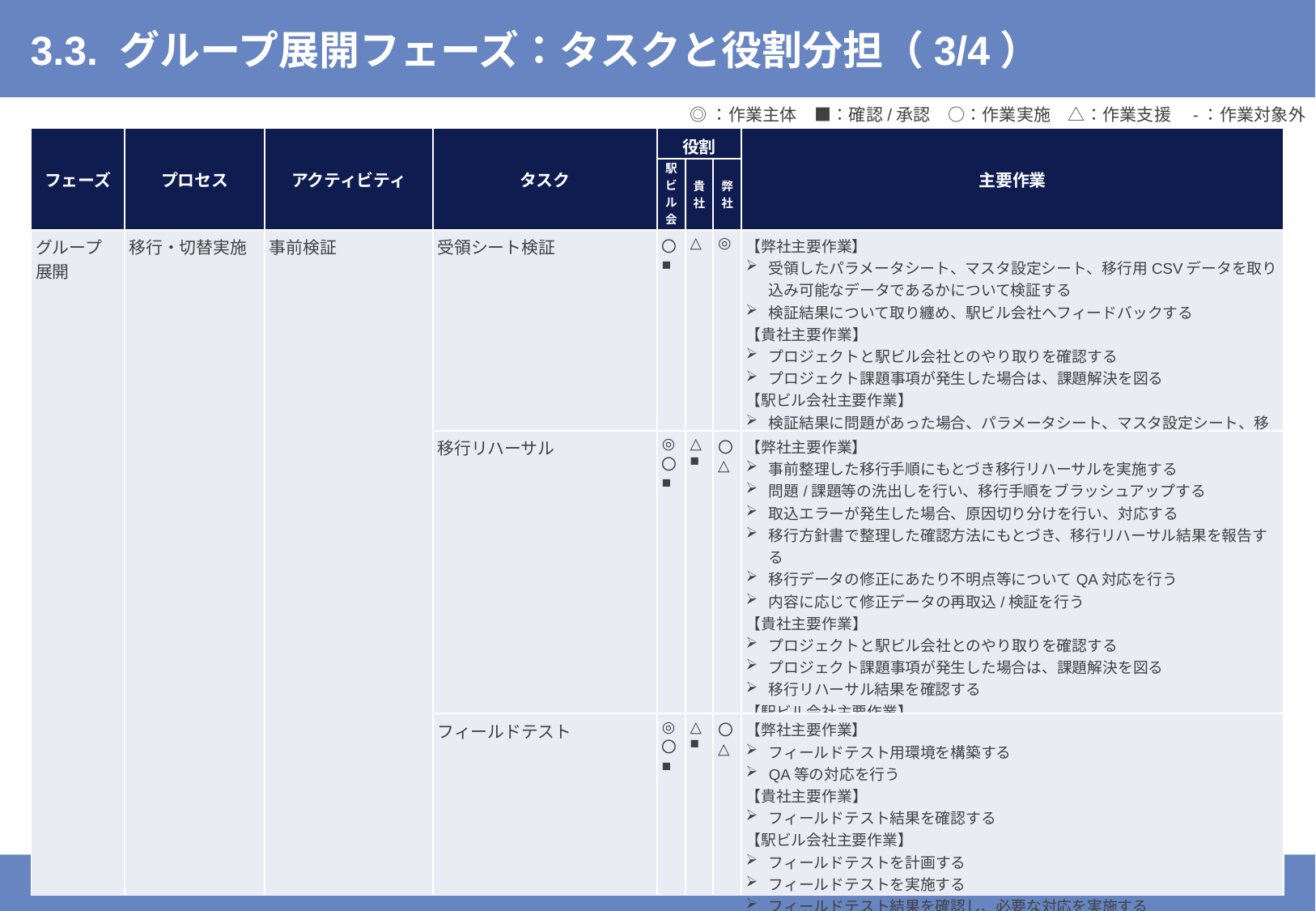

# 3.3. グループ展開フェーズ：タスクと役割分担（3/4）
◎：作業主体　■：確認/承認　○：作業実施　△：作業支援　-：作業対象外
| フェーズ | プロセス | アクティビティ | タスク | 役割 |  |  | 主要作業 |
| --- | --- | --- | --- | --- | --- | --- | --- |
|  |  |  |  | 駅ビル会社 | 貴社 | 弊社 |  |
| グループ 展開 | 移行・切替実施 | 事前検証 | 受領シート検証 | 〇 ■ | △ | ◎ | 【弊社主要作業】 受領したパラメータシート、マスタ設定シート、移行用CSVデータを取り込み可能なデータであるかについて検証する 検証結果について取り纏め、駅ビル会社へフィードバックする 【貴社主要作業】 プロジェクトと駅ビル会社とのやり取りを確認する プロジェクト課題事項が発生した場合は、課題解決を図る 【駅ビル会社主要作業】 検証結果に問題があった場合、パラメータシート、マスタ設定シート、移行用CSVデータの設定内容の修正を行い、再度弊社へ送付する。 |
|  |  |  | 移行リハーサル | ◎ 〇 ■ | △ ■ | 〇 △ | 【弊社主要作業】 事前整理した移行手順にもとづき移行リハーサルを実施する 問題/課題等の洗出しを行い、移行手順をブラッシュアップする 取込エラーが発生した場合、原因切り分けを行い、対応する 移行方針書で整理した確認方法にもとづき、移行リハーサル結果を報告する 移行データの修正にあたり不明点等についてQA対応を行う 内容に応じて修正データの再取込/検証を行う 【貴社主要作業】 プロジェクトと駅ビル会社とのやり取りを確認する プロジェクト課題事項が発生した場合は、課題解決を図る 移行リハーサル結果を確認する 【駅ビル会社主要作業】 取込エラー発生時、内容に応じて移行データを修正する 移行リハーサル結果の確認を行い、修正点等あれば移行データを修正する |
|  |  |  | フィールドテスト | ◎ 〇 ■ | △ ■ | 〇 △ | 【弊社主要作業】 フィールドテスト用環境を構築する QA等の対応を行う 【貴社主要作業】 フィールドテスト結果を確認する 【駅ビル会社主要作業】 フィールドテストを計画する フィールドテストを実施する フィールドテスト結果を確認し、必要な対応を実施する |